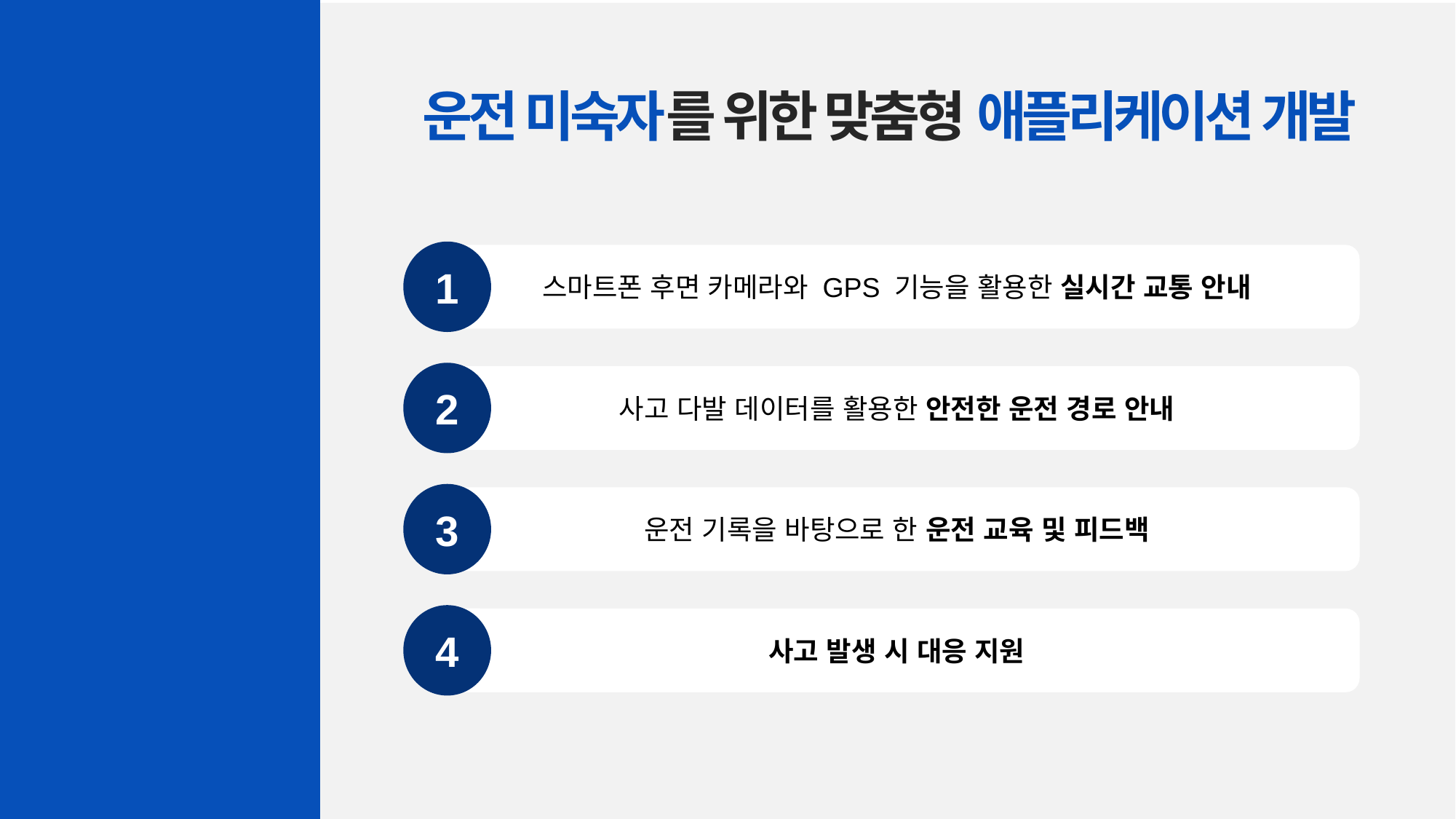

연구 목표
운전 미숙자를 위한 맞춤형 애플리케이션 개발
1
스마트폰 후면 카메라와 GPS 기능을 활용한 실시간 교통 안내
2
사고 다발 데이터를 활용한 안전한 운전 경로 안내
3
운전 기록을 바탕으로 한 운전 교육 및 피드백
4
사고 발생 시 대응 지원